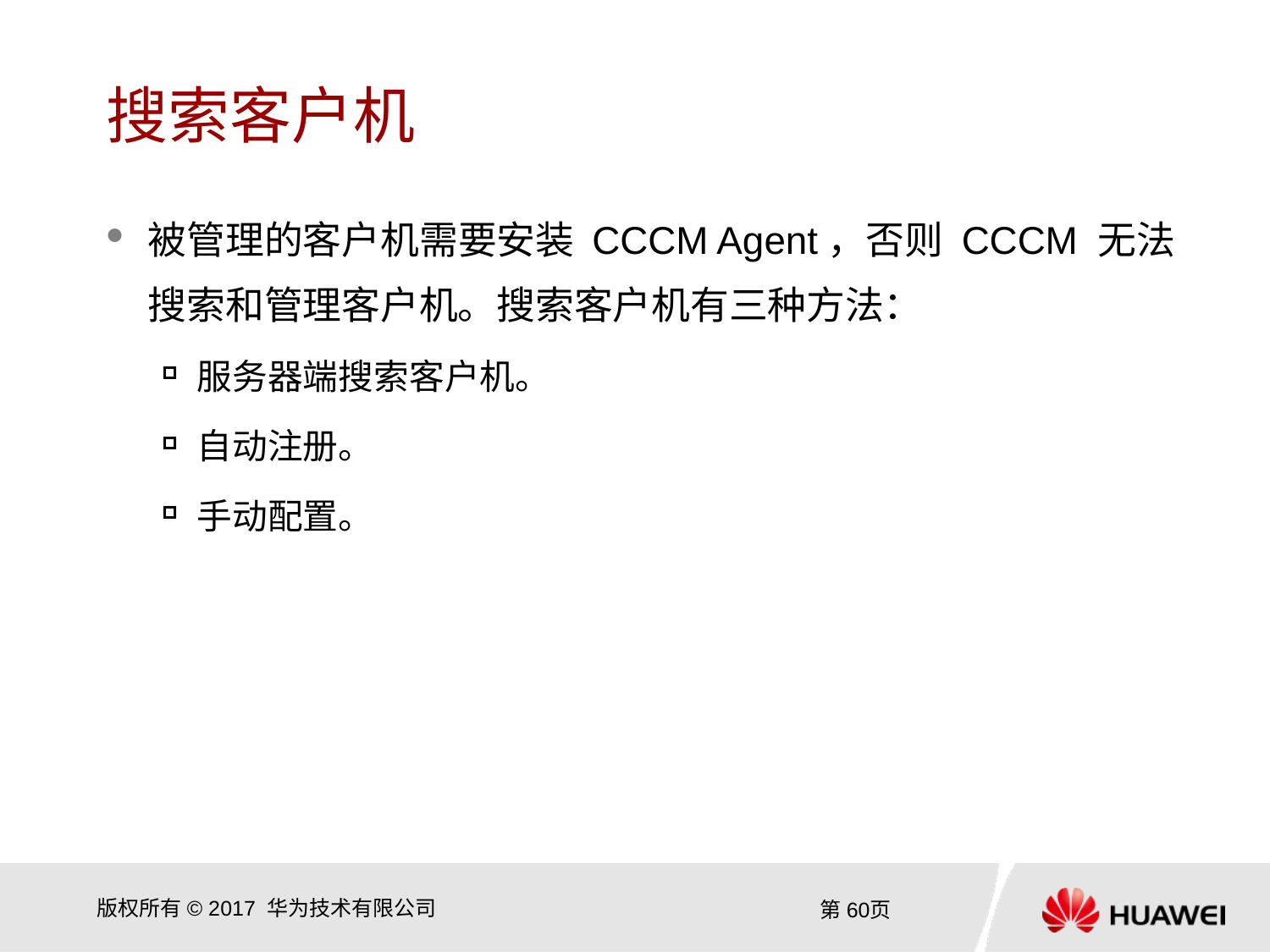

# 搜索客户机
被管理的客户机需要安装 CCCM Agent，否则 CCCM 无法搜索和管理客户机。搜索客户机有三种方法：
服务器端搜索客户机。
自动注册。
手动配置。